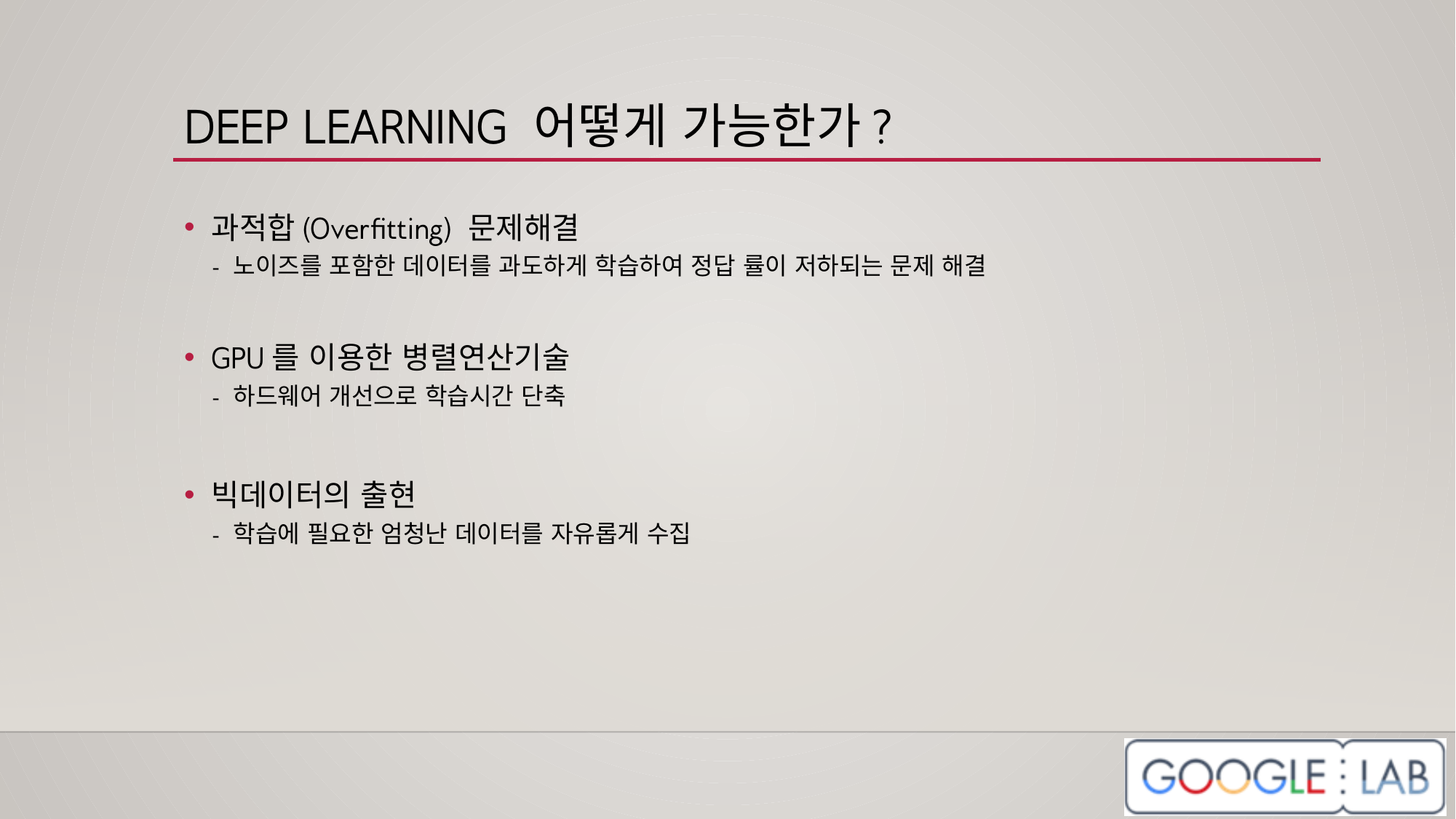

# DEEP LEARNING 어떻게 가능한가?
과적합(Overfitting) 문제해결
- 노이즈를 포함한 데이터를 과도하게 학습하여 정답 률이 저하되는 문제 해결
GPU를 이용한 병렬연산기술
- 하드웨어 개선으로 학습시간 단축
빅데이터의 출현
- 학습에 필요한 엄청난 데이터를 자유롭게 수집